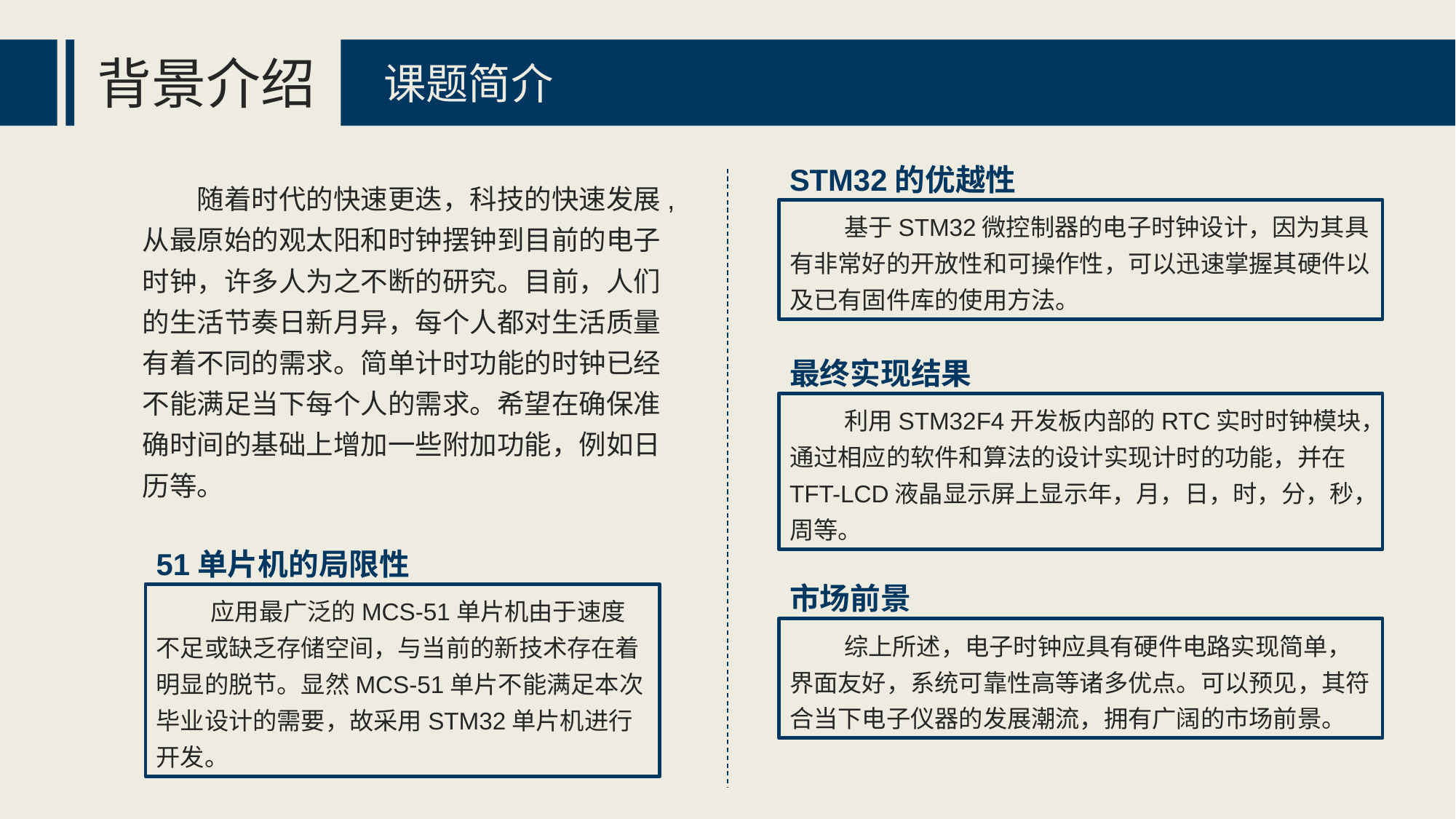

背景介绍
课题简介
STM32的优越性
基于STM32微控制器的电子时钟设计，因为其具有非常好的开放性和可操作性，可以迅速掌握其硬件以及已有固件库的使用方法。
随着时代的快速更迭，科技的快速发展,从最原始的观太阳和时钟摆钟到目前的电子时钟，许多人为之不断的研究。目前，人们的生活节奏日新月异，每个人都对生活质量有着不同的需求。简单计时功能的时钟已经不能满足当下每个人的需求。希望在确保准确时间的基础上增加一些附加功能，例如日历等。
最终实现结果
利用STM32F4开发板内部的RTC实时时钟模块，通过相应的软件和算法的设计实现计时的功能，并在TFT-LCD液晶显示屏上显示年，月，日，时，分，秒，周等。
51单片机的局限性
应用最广泛的MCS-51单片机由于速度不足或缺乏存储空间，与当前的新技术存在着明显的脱节。显然MCS-51单片不能满足本次毕业设计的需要，故采用STM32单片机进行开发。
市场前景
综上所述，电子时钟应具有硬件电路实现简单，界面友好，系统可靠性高等诸多优点。可以预见，其符合当下电子仪器的发展潮流，拥有广阔的市场前景。
4